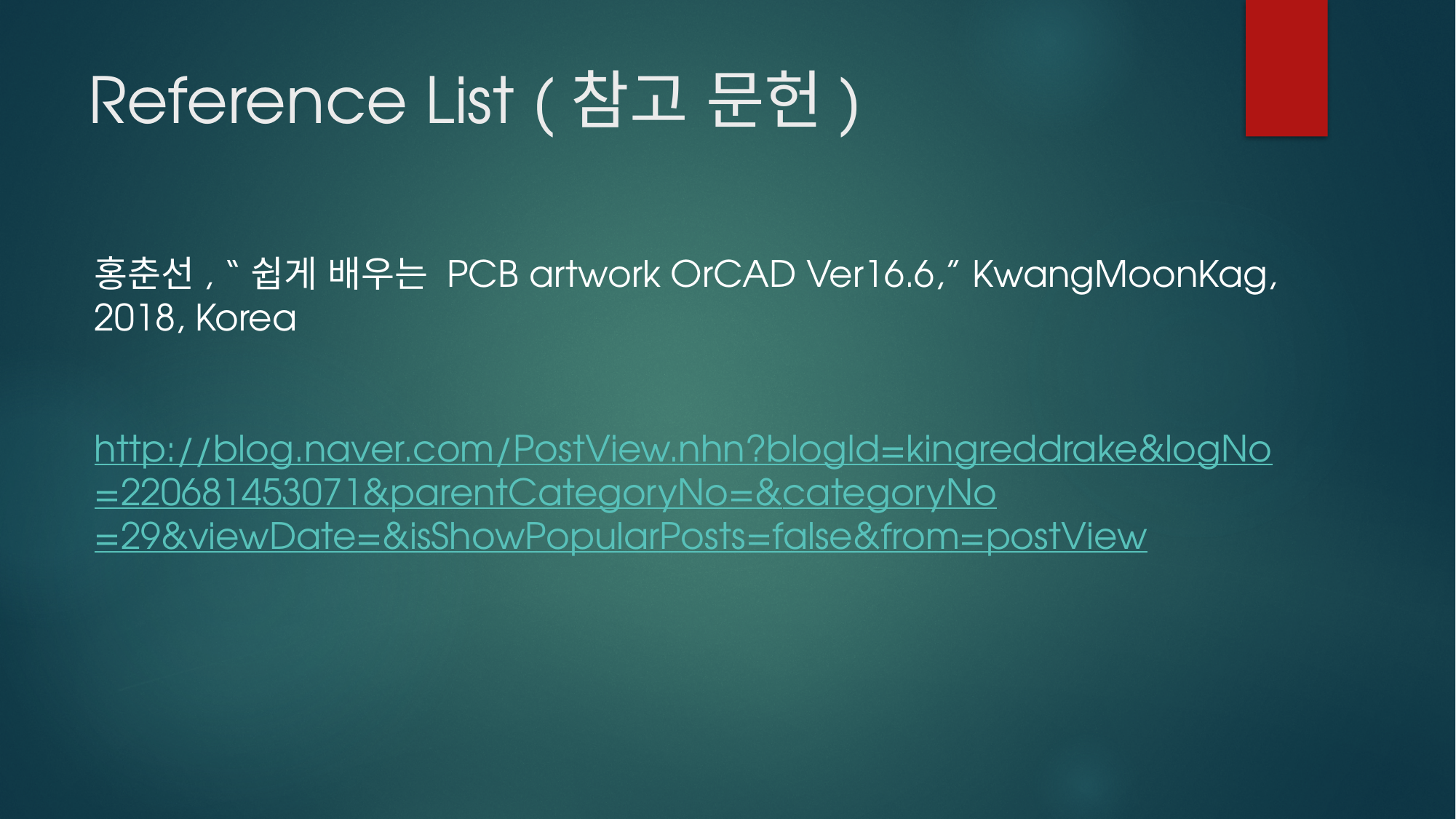

# Reference List (참고 문헌)
홍춘선, “쉽게 배우는 PCB artwork OrCAD Ver16.6,” KwangMoonKag,
2018, Korea

http://blog.naver.com/PostView.nhn?blogId=kingreddrake&logNo
=220681453071&parentCategoryNo=&categoryNo
=29&viewDate=&isShowPopularPosts=false&from=postView